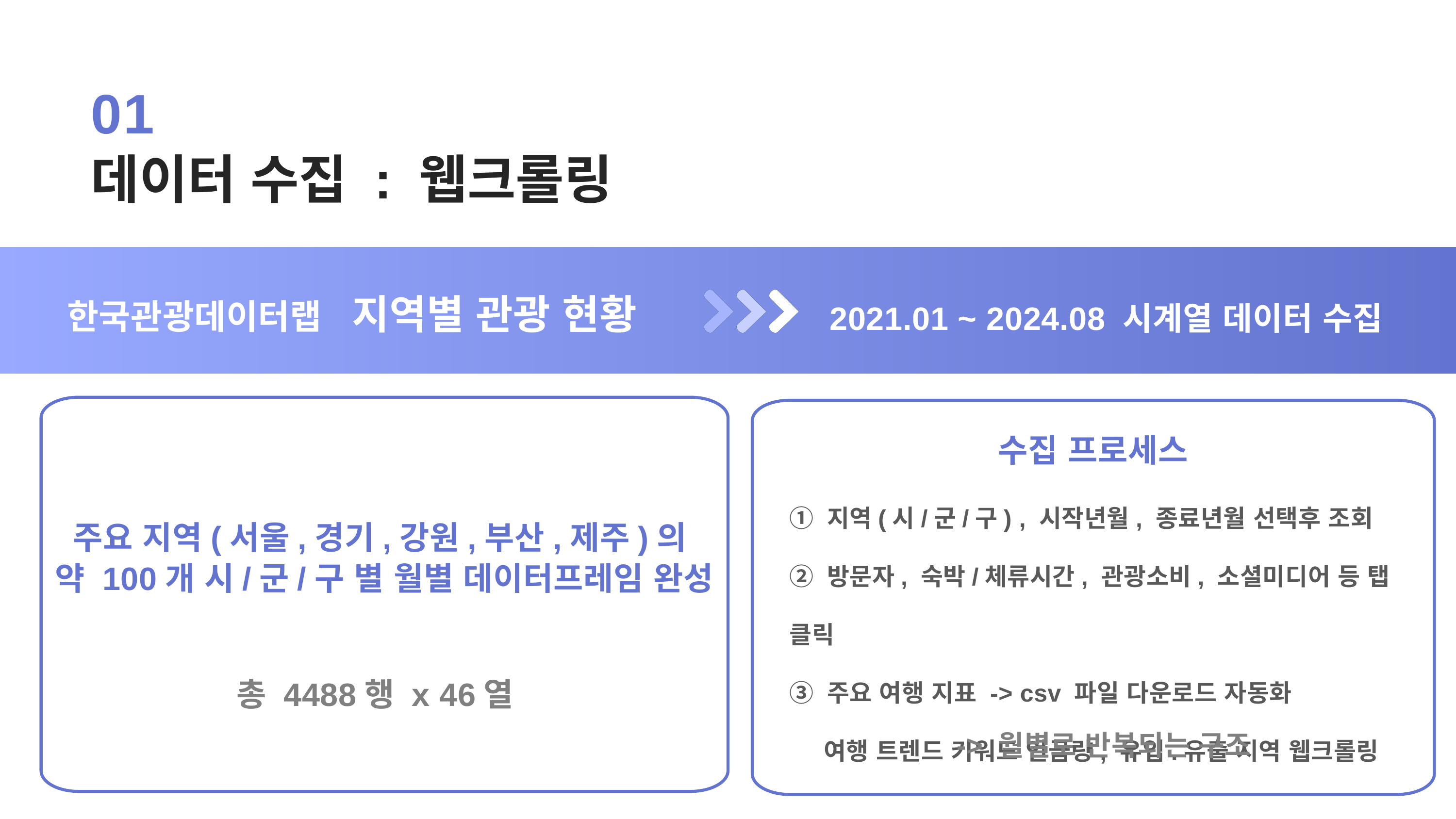

01
데이터 수집 : 웹크롤링

2021.01 ~ 2024.08 시계열 데이터 수집

한국관광데이터랩   지역별 관광 현황

수집 프로세스
① 지역(시/군/구) , 시작년월, 종료년월 선택후 조회
② 방문자, 숙박/체류시간, 관광소비, 소셜미디어 등 탭 클릭
③ 주요 여행 지표 -> csv 파일 다운로드 자동화
    여행 트렌드 키워드 언급량, 유입.유출 지역 웹크롤링
주요 지역(서울,경기,강원,부산,제주)의
약 100개 시/군/구 별 월별 데이터프레임 완성
총 4488행 x 46열
-> 월별로 반복되는 구조